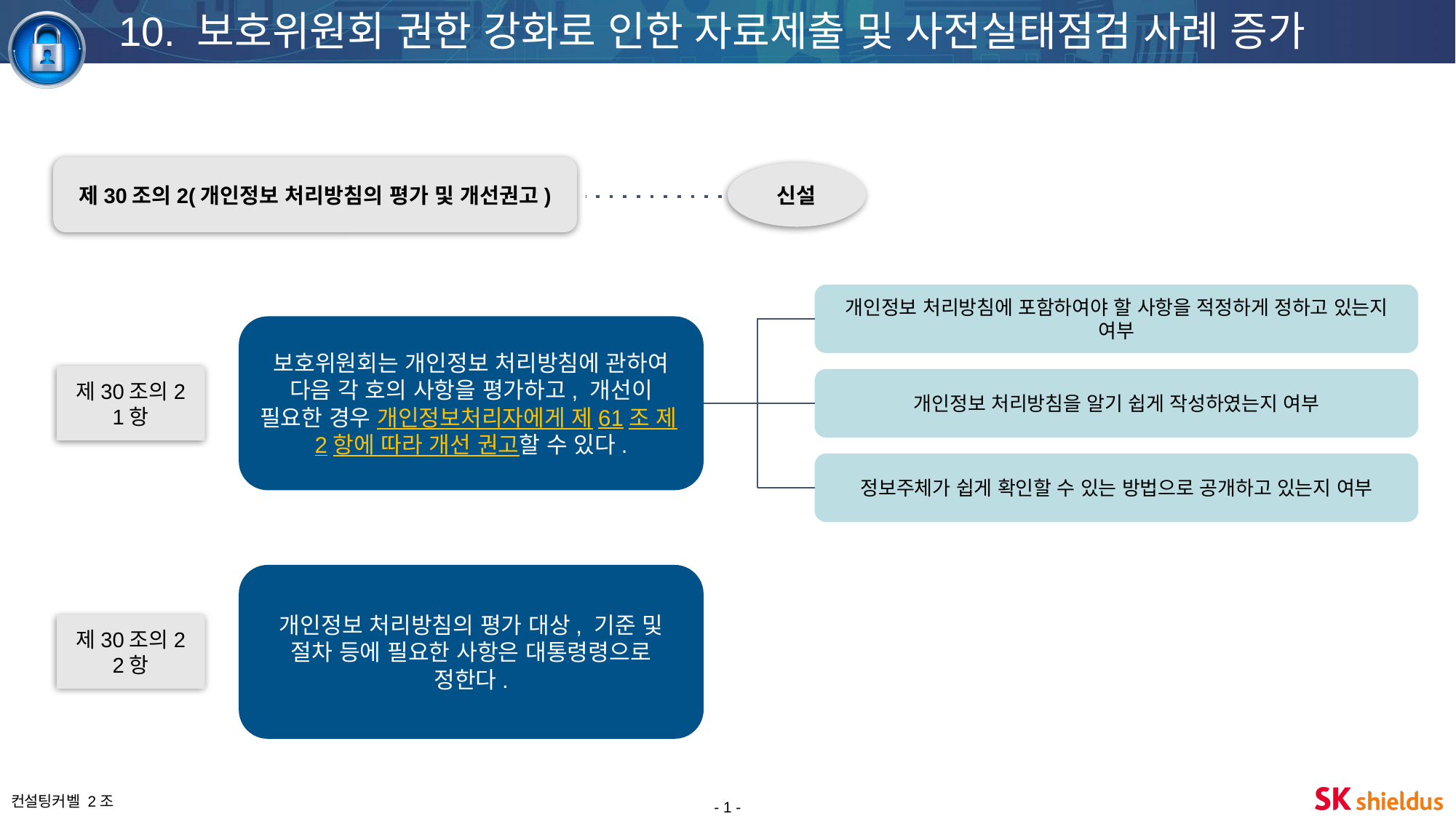

10. 보호위원회 권한 강화로 인한 자료제출 및 사전실태점검 사례 증가

제30조의2(개인정보 처리방침의 평가 및 개선권고)
신설
개인정보 처리방침에 포함하여야 할 사항을 적정하게 정하고 있는지 여부
보호위원회는 개인정보 처리방침에 관하여 다음 각 호의 사항을 평가하고, 개선이 필요한 경우 개인정보처리자에게 제61조 제2항에 따라 개선 권고할 수 있다.
제30조의2 1항
개인정보 처리방침을 알기 쉽게 작성하였는지 여부
정보주체가 쉽게 확인할 수 있는 방법으로 공개하고 있는지 여부
개인정보 처리방침의 평가 대상, 기준 및 절차 등에 필요한 사항은 대통령령으로 정한다.
제30조의2 2항
- 1 -